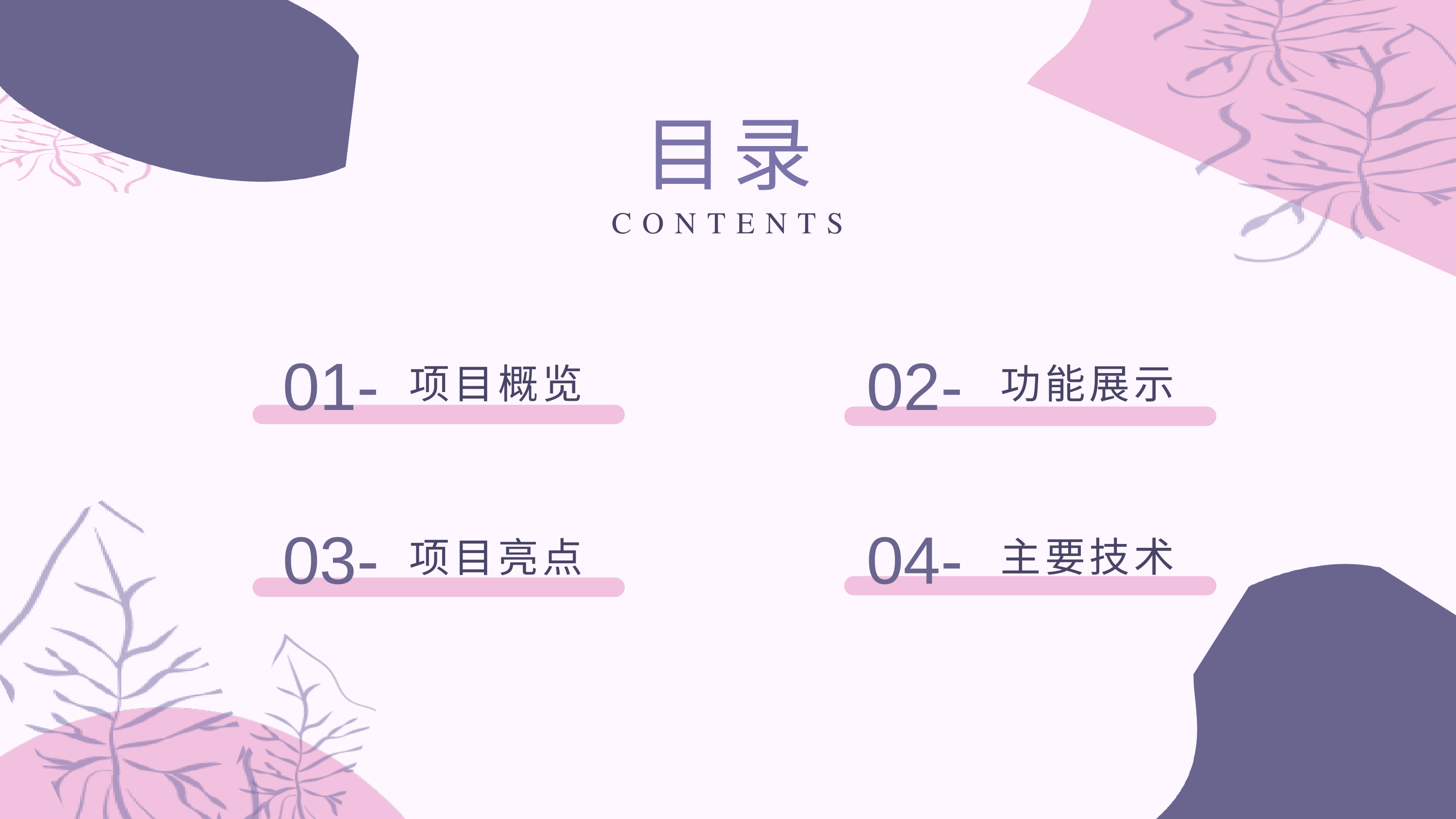

目录
CONTENTS
01-
02-
项目概览
功能展示

03-
04-

主要技术
项目亮点